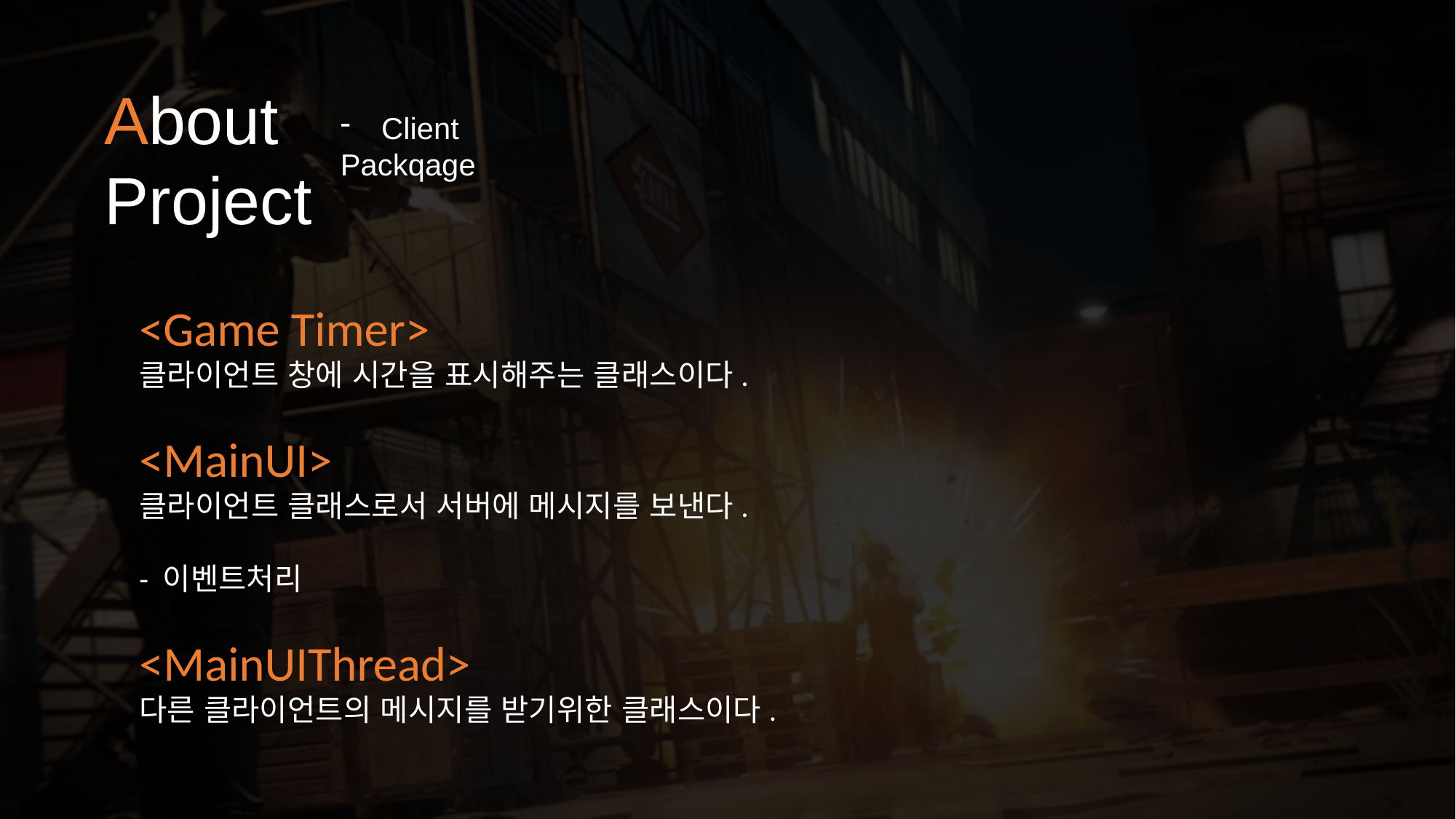

About
Project
Client
Packqage

<Game Timer>
클라이언트 창에 시간을 표시해주는 클래스이다.

<MainUI>
클라이언트 클래스로서 서버에 메시지를 보낸다.

- 이벤트처리

<MainUIThread>
다른 클라이언트의 메시지를 받기위한 클래스이다.